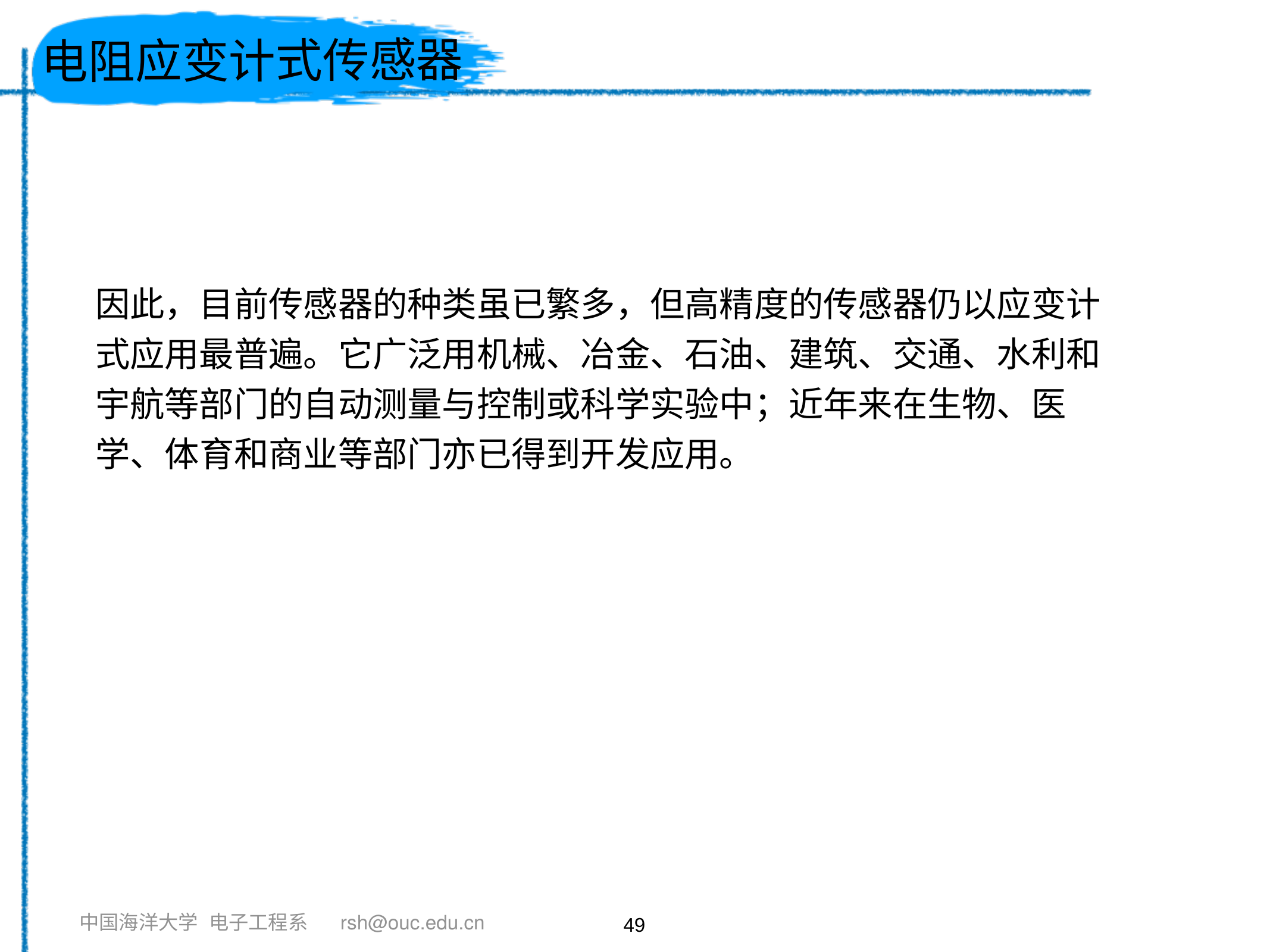

# 电阻应变计式传感器
因此，目前传感器的种类虽已繁多，但高精度的传感器仍以应变计式应用最普遍。它广泛用机械、冶金、石油、建筑、交通、水利和宇航等部门的自动测量与控制或科学实验中；近年来在生物、医学、体育和商业等部门亦已得到开发应用。
49